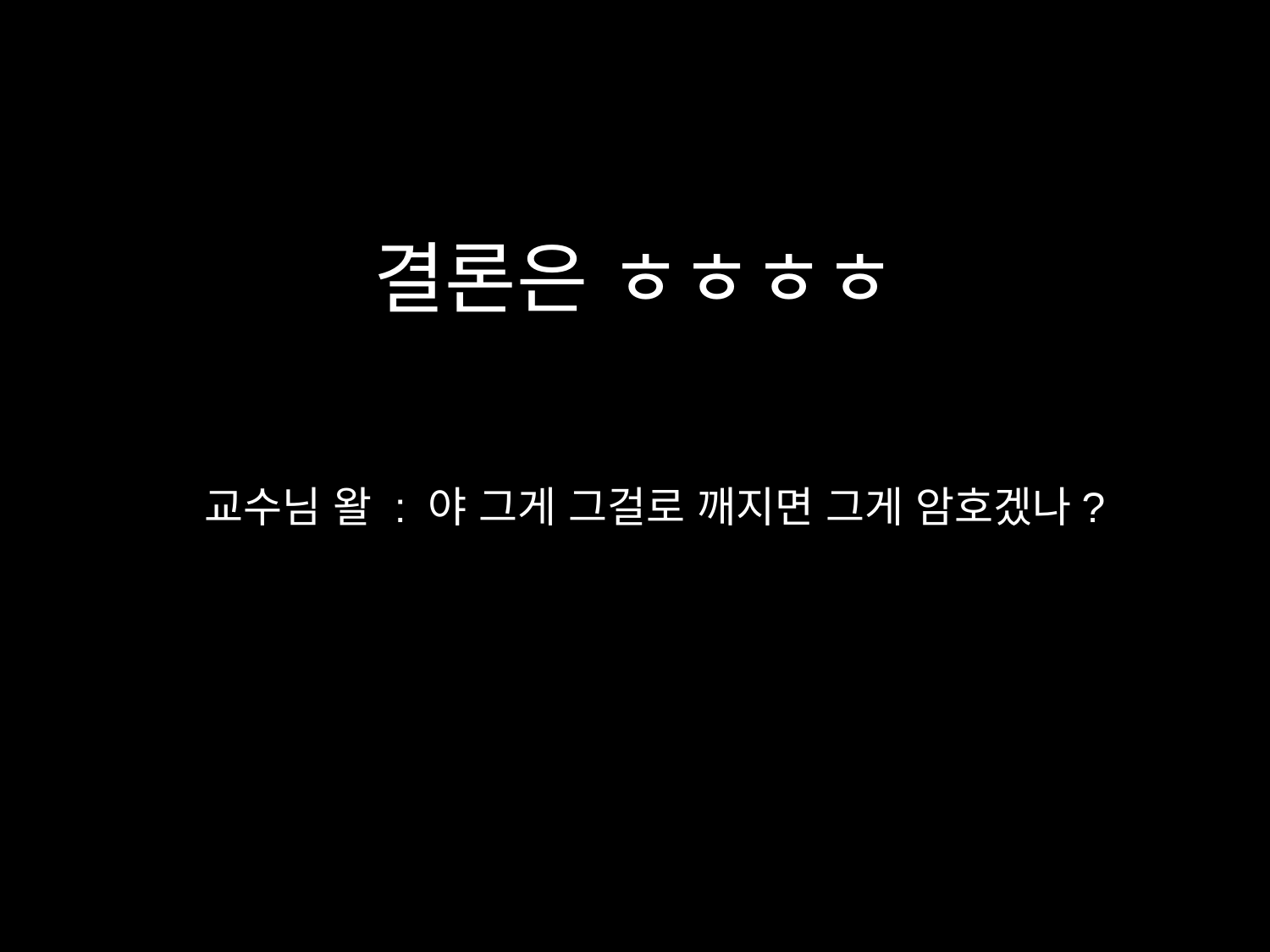

# 결론은 ㅎㅎㅎㅎ
교수님 왈 : 야 그게 그걸로 깨지면 그게 암호겠나?